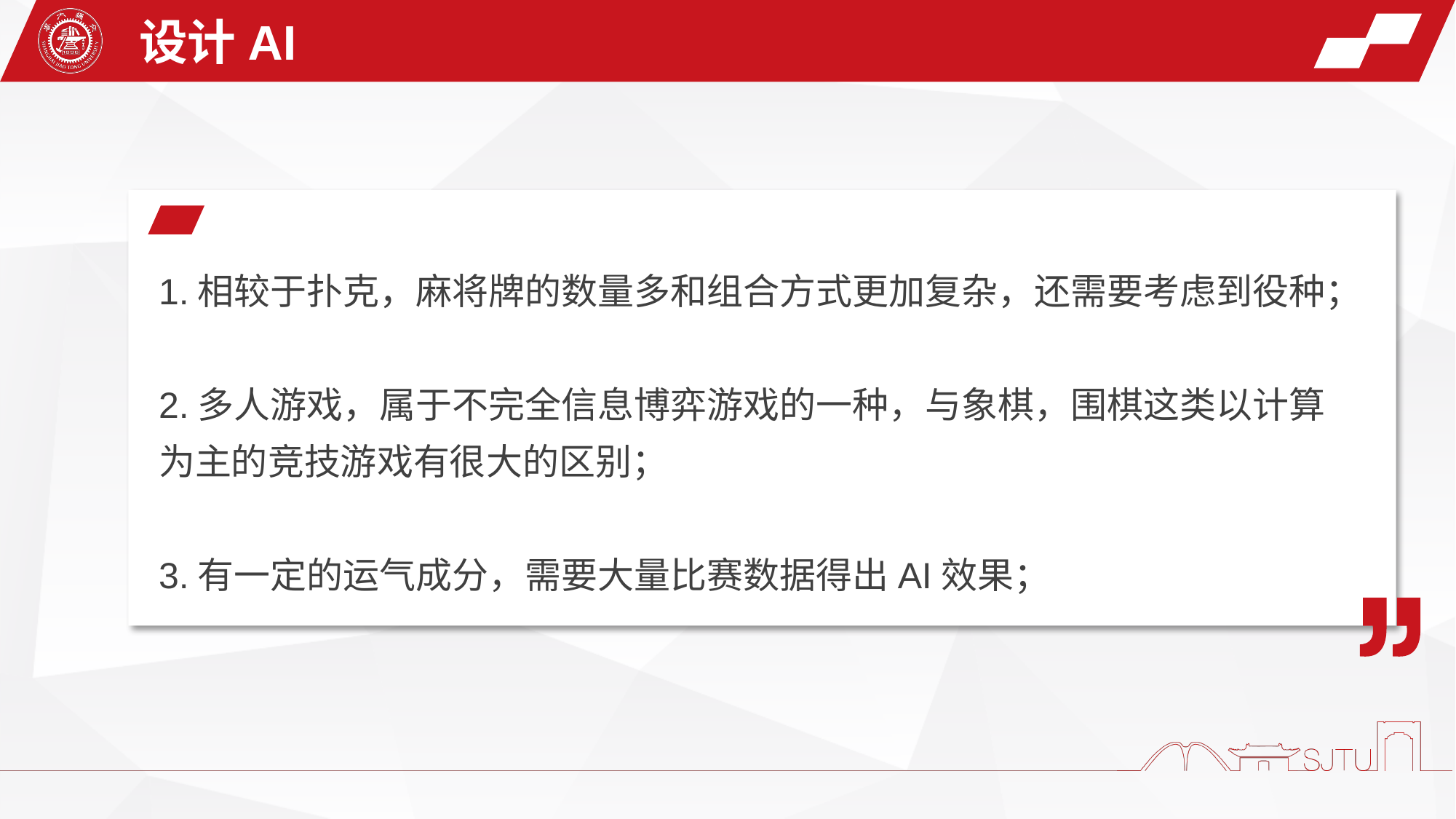

设计AI

1.相较于扑克，麻将牌的数量多和组合方式更加复杂，还需要考虑到役种；

2.多人游戏，属于不完全信息博弈游戏的一种，与象棋，围棋这类以计算为主的竞技游戏有很大的区别；

3.有一定的运气成分，需要大量比赛数据得出AI效果；